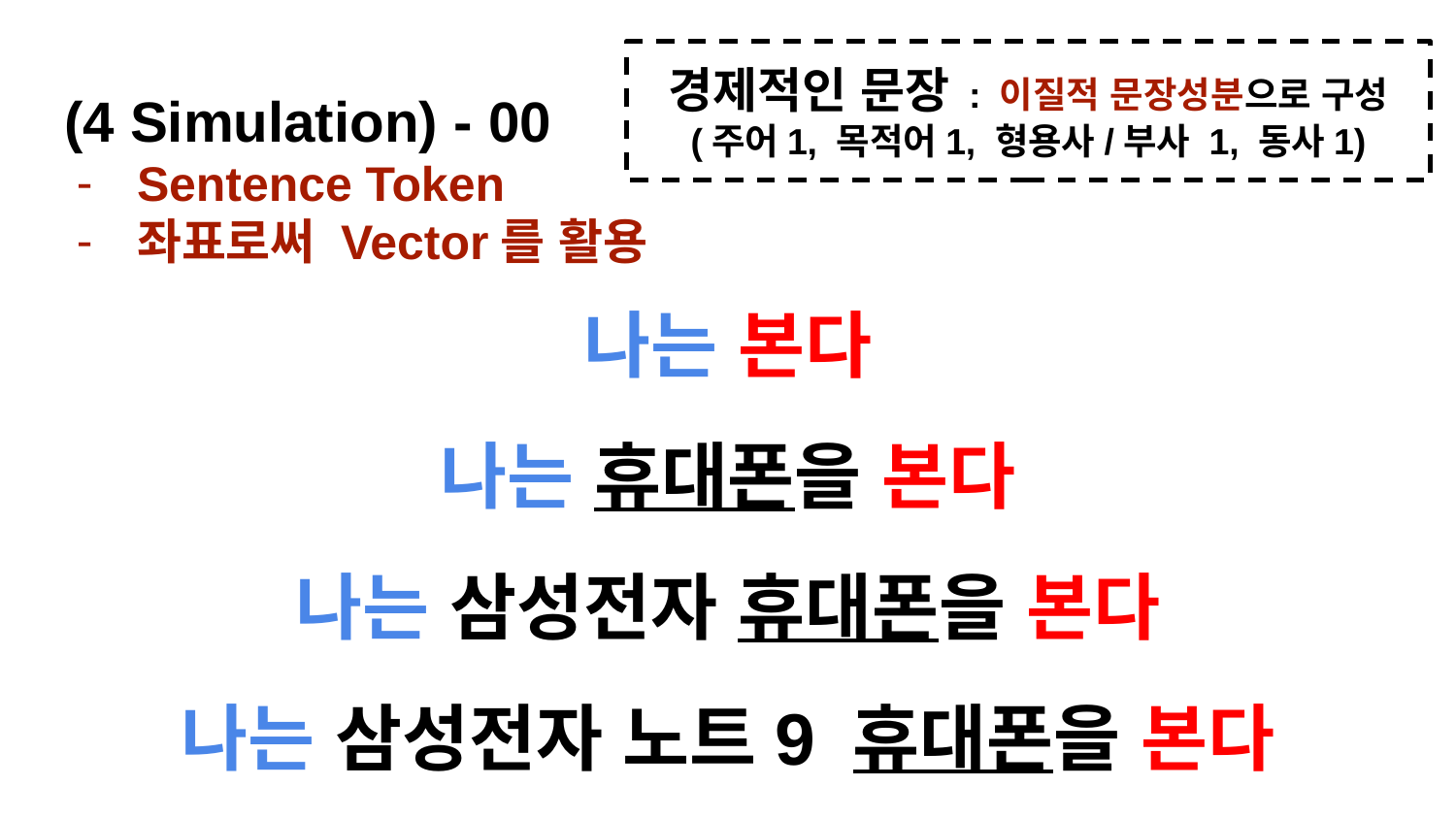

경제적인 문장 : 이질적 문장성분으로 구성
(주어1, 목적어1, 형용사/부사 1, 동사1)
# (4 Simulation) - 00
Sentence Token
좌표로써 Vector를 활용

나는 본다
나는 휴대폰을 본다
나는 삼성전자 휴대폰을 본다
나는 삼성전자 노트9 휴대폰을 본다